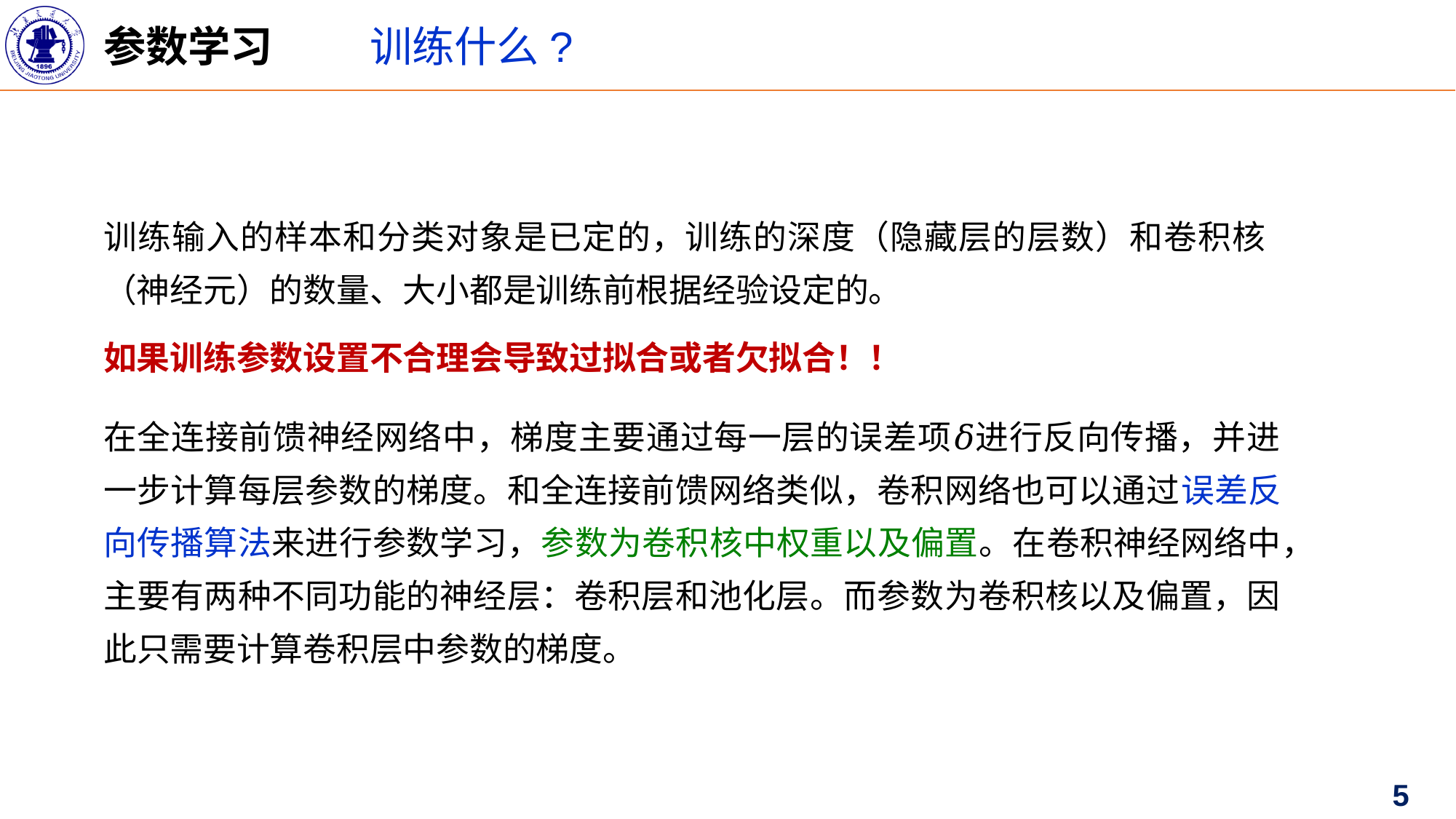

参数学习
训练什么?
训练输入的样本和分类对象是已定的，训练的深度（隐藏层的层数）和卷积核（神经元）的数量、大小都是训练前根据经验设定的。
如果训练参数设置不合理会导致过拟合或者欠拟合！！
在全连接前馈神经网络中，梯度主要通过每一层的误差项𝛿进行反向传播，并进一步计算每层参数的梯度。和全连接前馈网络类似，卷积网络也可以通过误差反向传播算法来进行参数学习，参数为卷积核中权重以及偏置。在卷积神经网络中，主要有两种不同功能的神经层：卷积层和池化层。而参数为卷积核以及偏置，因此只需要计算卷积层中参数的梯度。